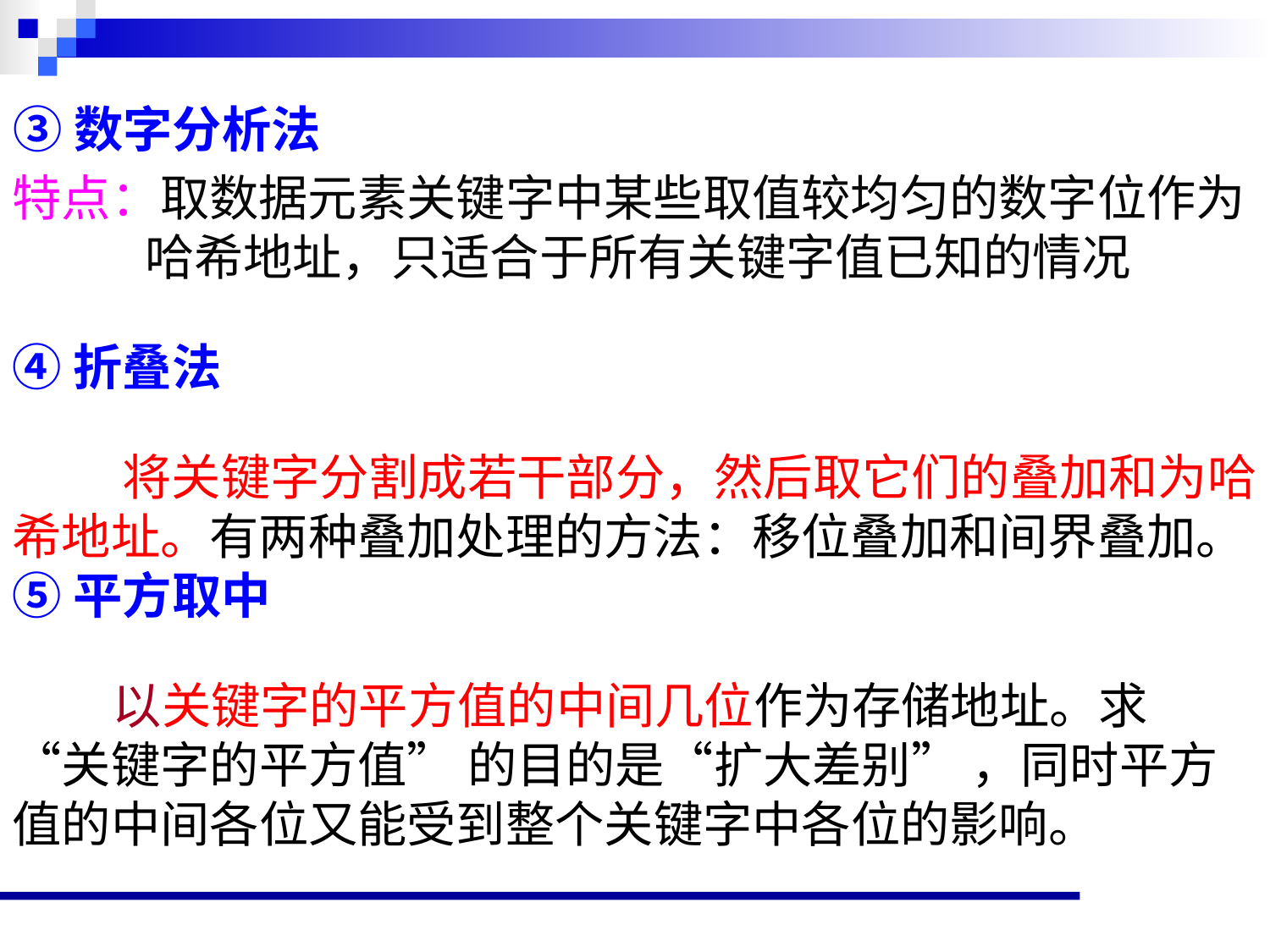

# ③数字分析法
特点：取数据元素关键字中某些取值较均匀的数字位作为哈希地址，只适合于所有关键字值已知的情况

④折叠法

将关键字分割成若干部分，然后取它们的叠加和为哈希地址。有两种叠加处理的方法：移位叠加和间界叠加。
⑤平方取中

以关键字的平方值的中间几位作为存储地址。求 “关键字的平方值” 的目的是“扩大差别” ，同时平方值的中间各位又能受到整个关键字中各位的影响。